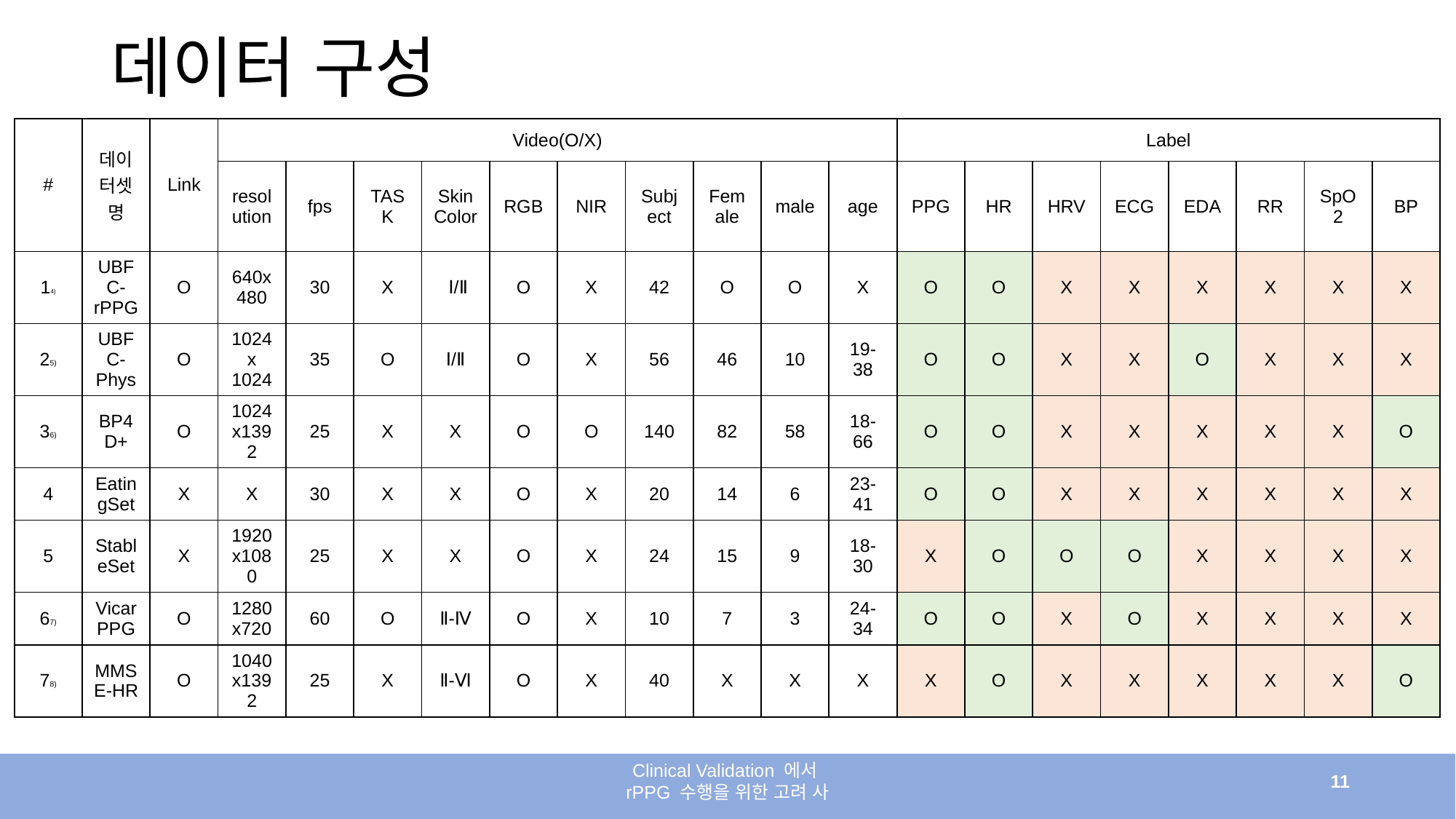

# 데이터 구성
| # | 데이터셋 명 | Link | Video(O/X) |  |  |  |  |  |  |  |  |  | Label |  |  |  |  |  |  |  |
| --- | --- | --- | --- | --- | --- | --- | --- | --- | --- | --- | --- | --- | --- | --- | --- | --- | --- | --- | --- | --- |
|  |  |  | resolution | fps | TASK | Skin Color | RGB | NIR | Subject | Female | male | age | PPG | HR | HRV | ECG | EDA | RR | SpO2 | BP |
| 14) | UBFC-rPPG | O | 640x 480 | 30 | X | Ⅰ/Ⅱ | O | X | 42 | O | O | X | O | O | X | X | X | X | X | X |
| 25) | UBFC- Phys | O | 1024x 1024 | 35 | O | Ⅰ/Ⅱ | O | X | 56 | 46 | 10 | 19-38 | O | O | X | X | O | X | X | X |
| 36) | BP4D+ | O | 1024x1392 | 25 | X | X | O | O | 140 | 82 | 58 | 18-66 | O | O | X | X | X | X | X | O |
| 4 | EatingSet | X | X | 30 | X | X | O | X | 20 | 14 | 6 | 23-41 | O | O | X | X | X | X | X | X |
| 5 | StableSet | X | 1920x1080 | 25 | X | X | O | X | 24 | 15 | 9 | 18-30 | X | O | O | O | X | X | X | X |
| 67) | VicarPPG | O | 1280x720 | 60 | O | Ⅱ-Ⅳ | O | X | 10 | 7 | 3 | 24-34 | O | O | X | O | X | X | X | X |
| 78) | MMSE-HR | O | 1040x1392 | 25 | X | Ⅱ-Ⅵ | O | X | 40 | X | X | X | X | O | X | X | X | X | X | O |
Clinical Validation 에서
rPPG 수행을 위한 고려 사
11